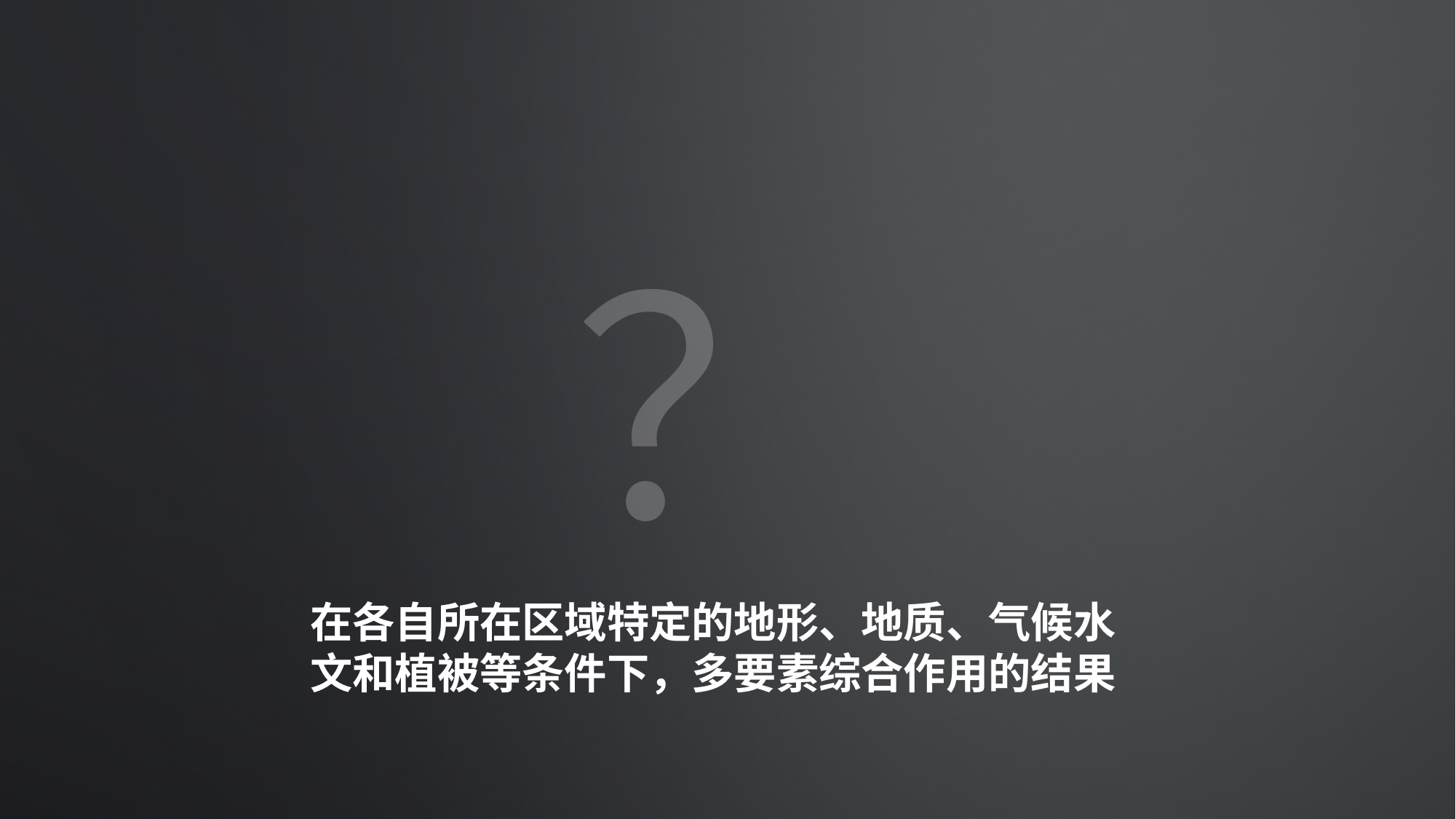

？
在各自所在区域特定的地形、地质、气候水文和植被等条件下，多要素综合作用的结果